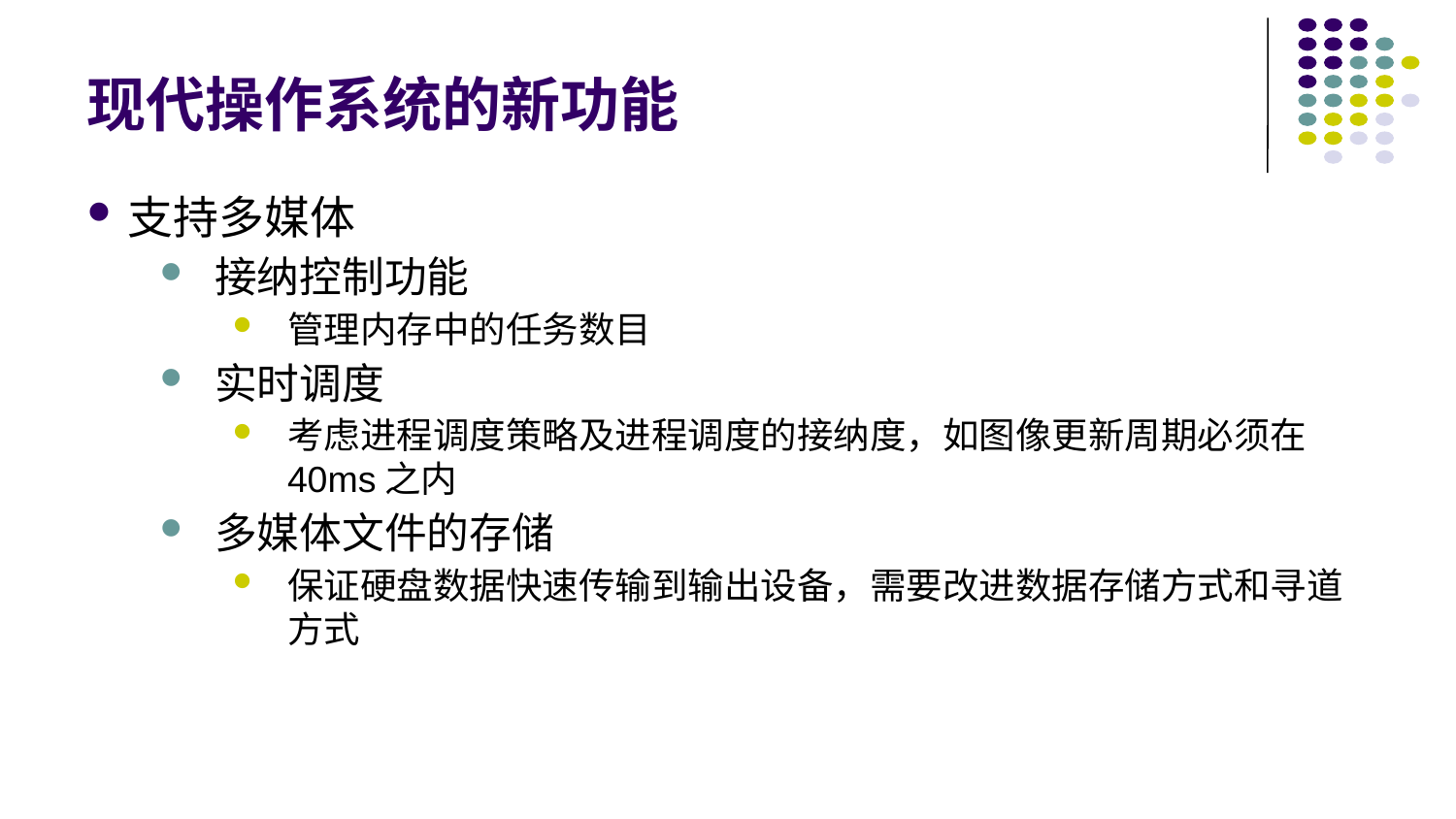

# 现代操作系统的新功能
支持多媒体
接纳控制功能
管理内存中的任务数目
实时调度
考虑进程调度策略及进程调度的接纳度，如图像更新周期必须在40ms之内
多媒体文件的存储
保证硬盘数据快速传输到输出设备，需要改进数据存储方式和寻道方式
75